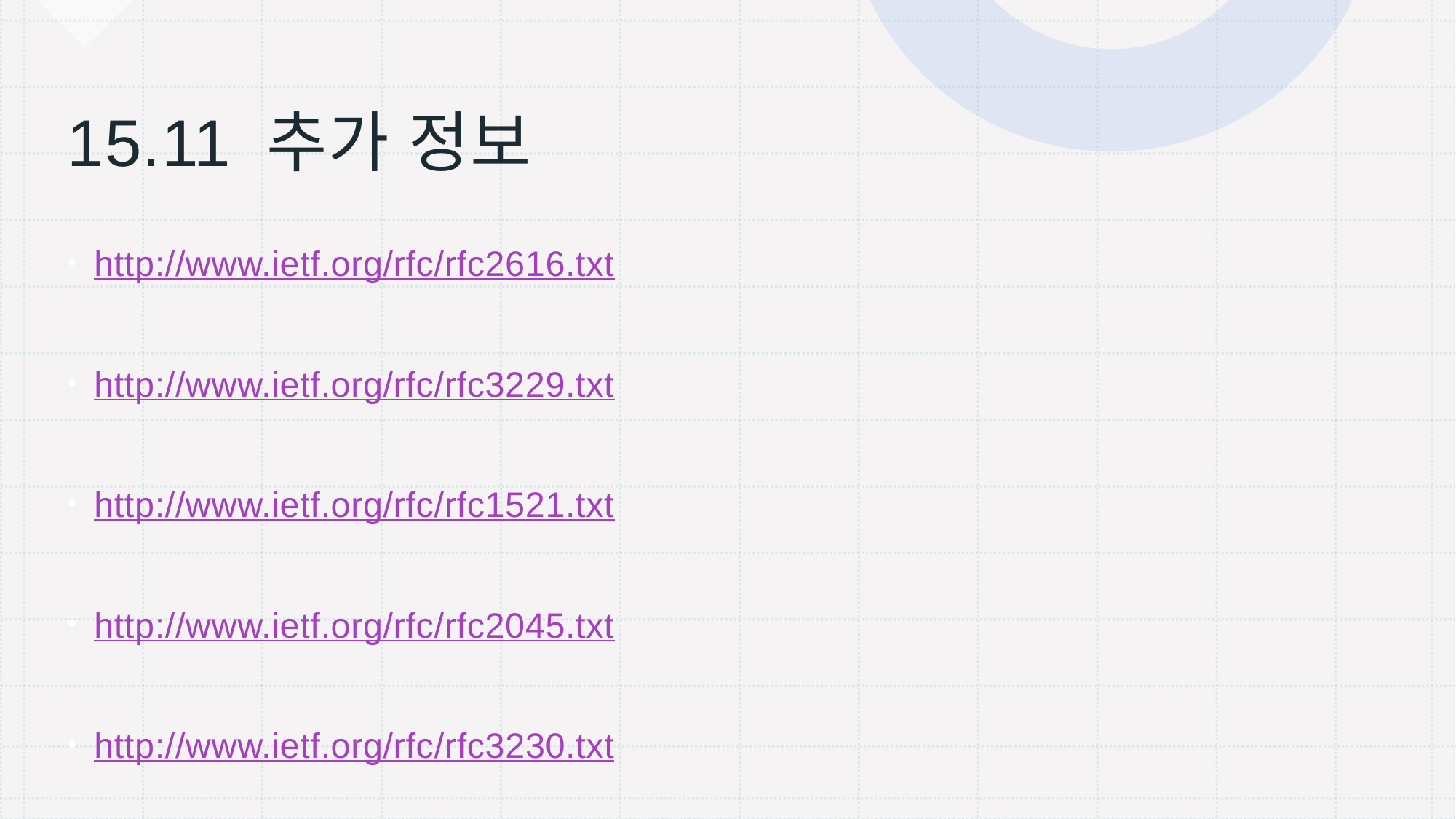

# 15.11 추가 정보
http://www.ietf.org/rfc/rfc2616.txt

http://www.ietf.org/rfc/rfc3229.txt

http://www.ietf.org/rfc/rfc1521.txt

http://www.ietf.org/rfc/rfc2045.txt

http://www.ietf.org/rfc/rfc3230.txt